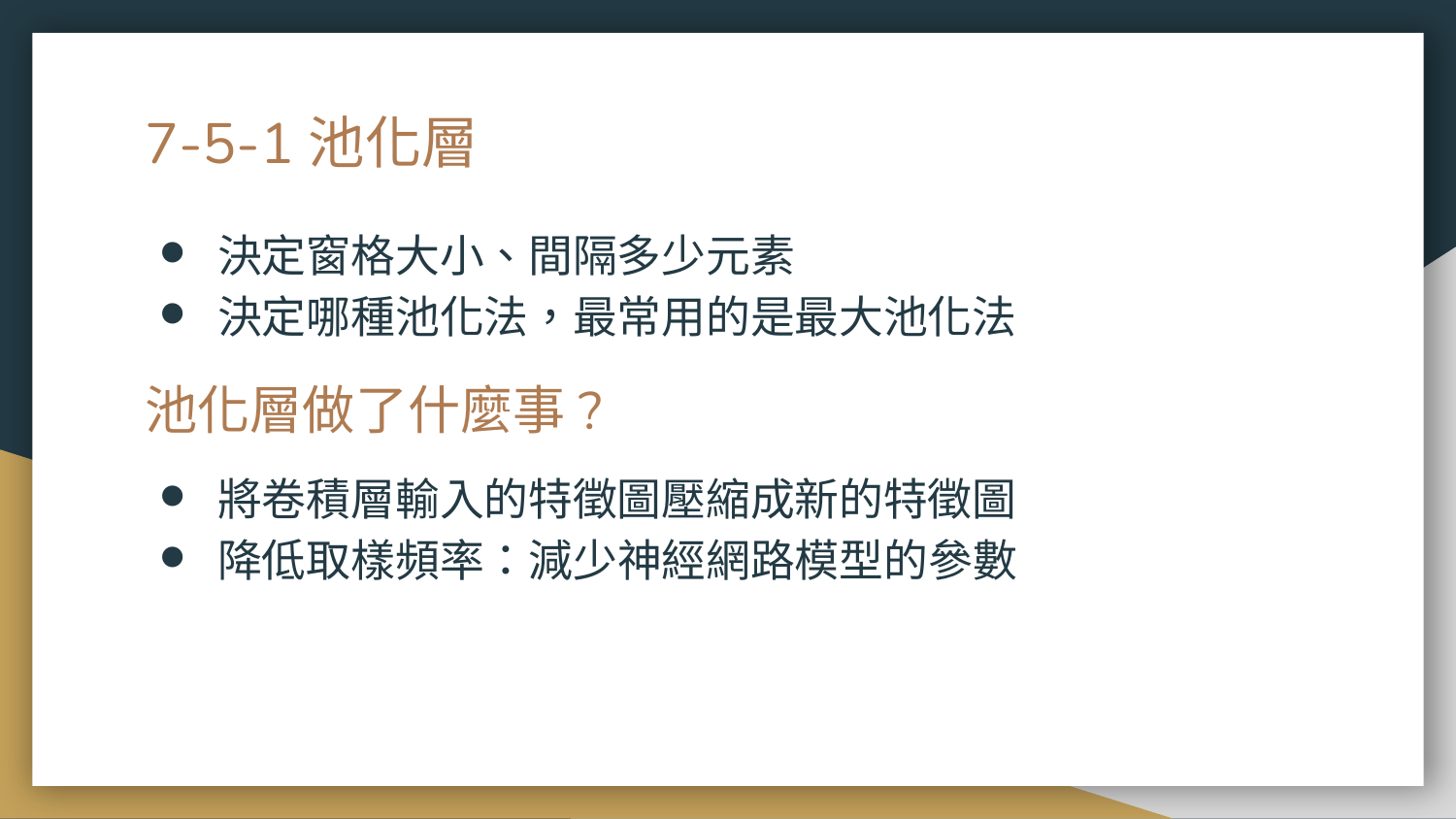

# 7-5-1池化層
決定窗格大小、間隔多少元素
決定哪種池化法，最常用的是最大池化法
池化層做了什麼事?
將卷積層輸入的特徵圖壓縮成新的特徵圖
降低取樣頻率：減少神經網路模型的參數